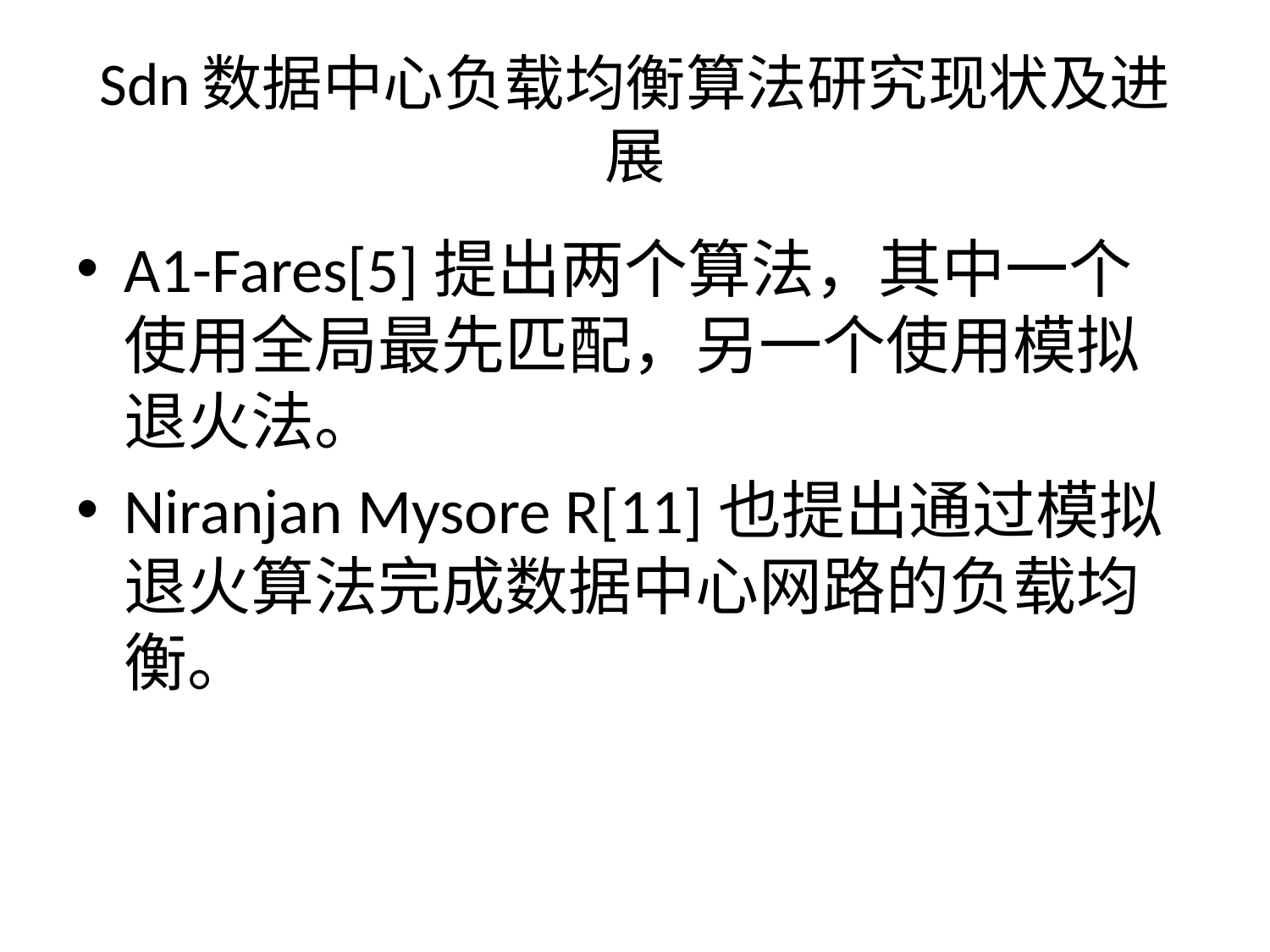

# Sdn数据中心负载均衡算法研究现状及进展
A1-Fares[5]提出两个算法，其中一个使用全局最先匹配，另一个使用模拟退火法。
Niranjan Mysore R[11]也提出通过模拟退火算法完成数据中心网路的负载均衡。